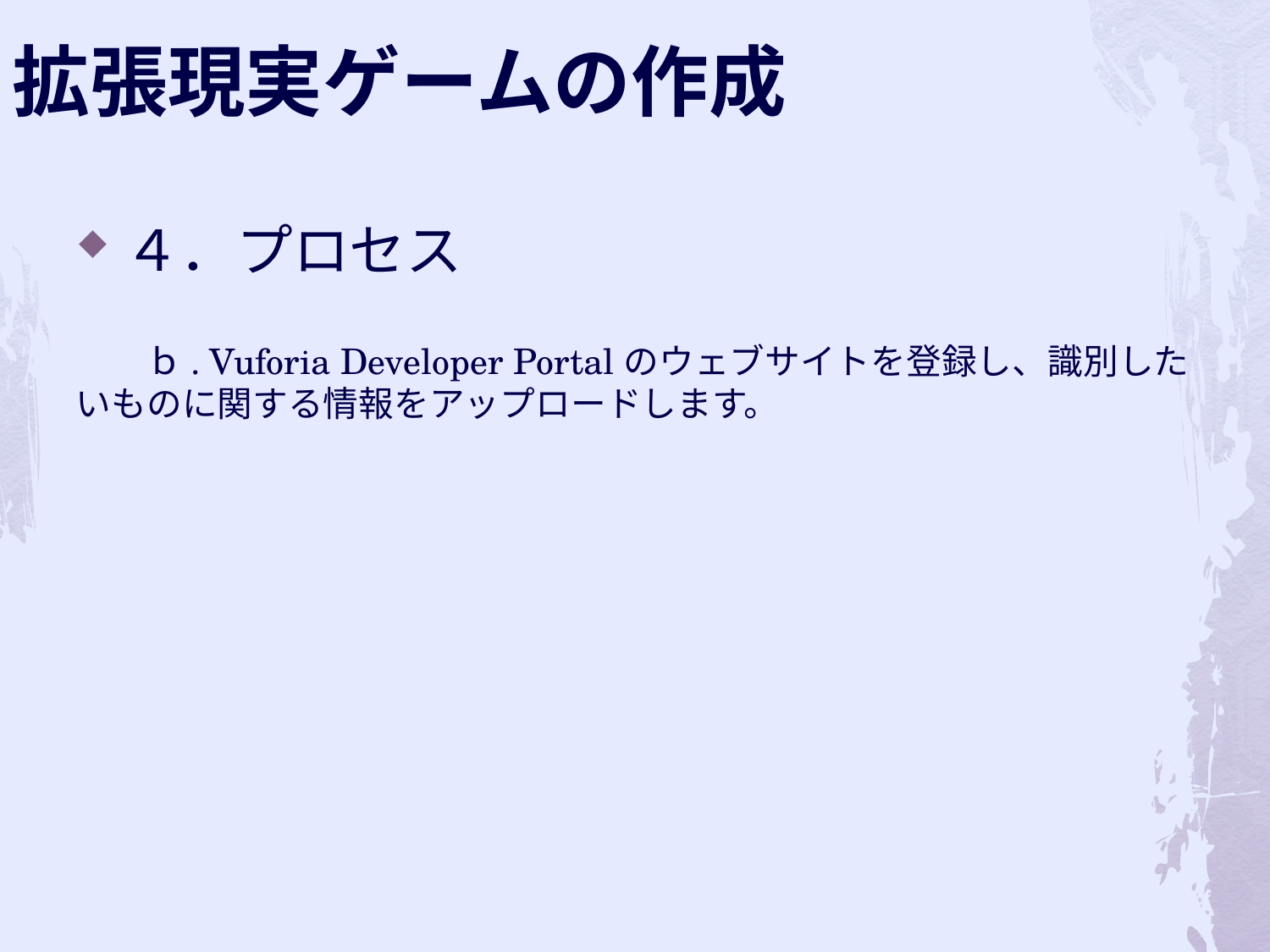

拡張現実ゲームの作成
４．プロセス

　　ｂ. Vuforia Developer Portalのウェブサイトを登録し、識別したいものに関する情報をアップロードします。